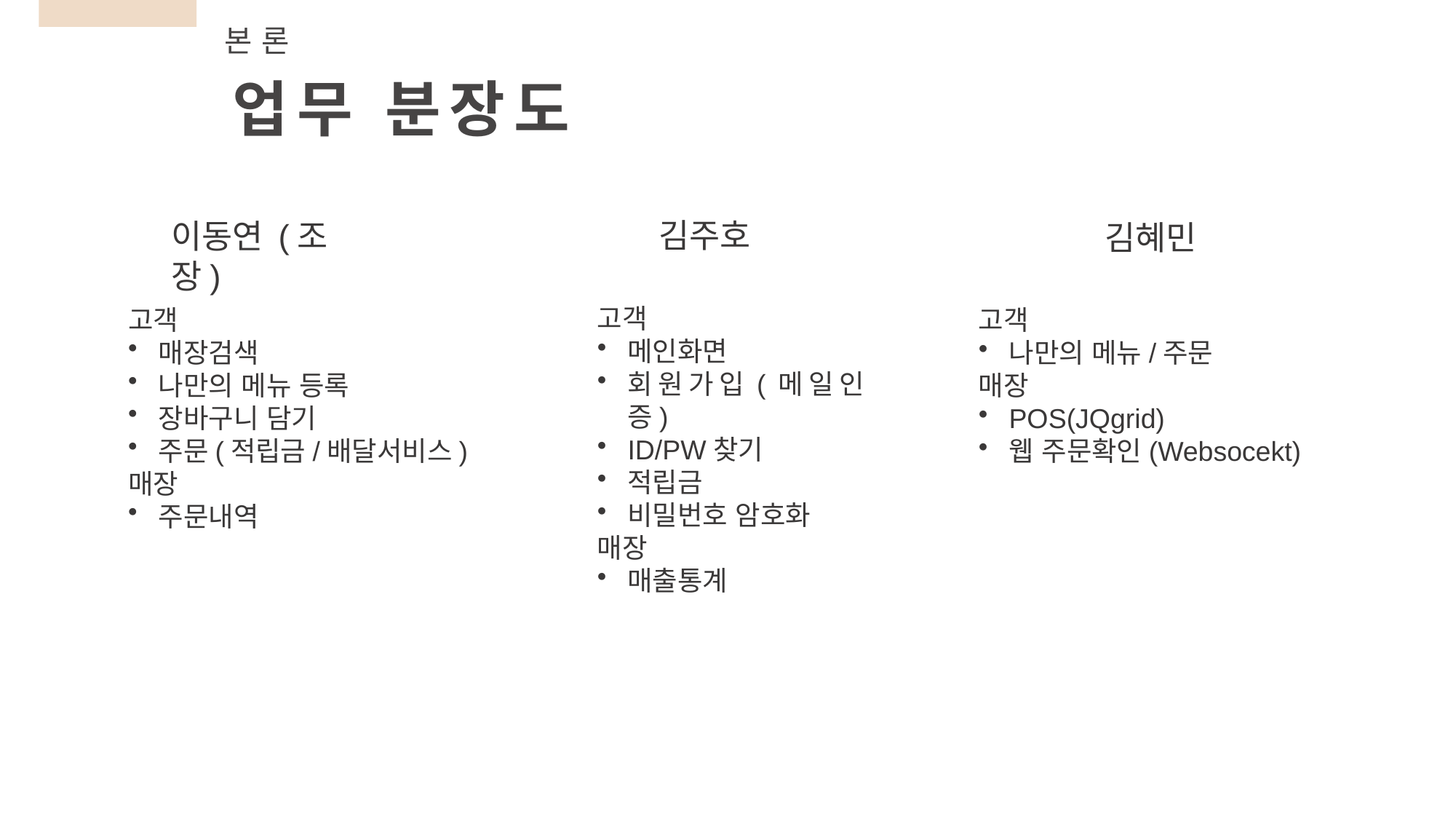

본론
업무 분장도
김주호
이동연 (조장)
김혜민
고객
메인화면
회원가입(메일인증)
ID/PW찾기
적립금
비밀번호 암호화
매장
매출통계
고객
매장검색
나만의 메뉴 등록
장바구니 담기
주문(적립금/배달서비스)
매장
주문내역
고객
나만의 메뉴/주문
매장
POS(JQgrid)
웹 주문확인(Websocekt)